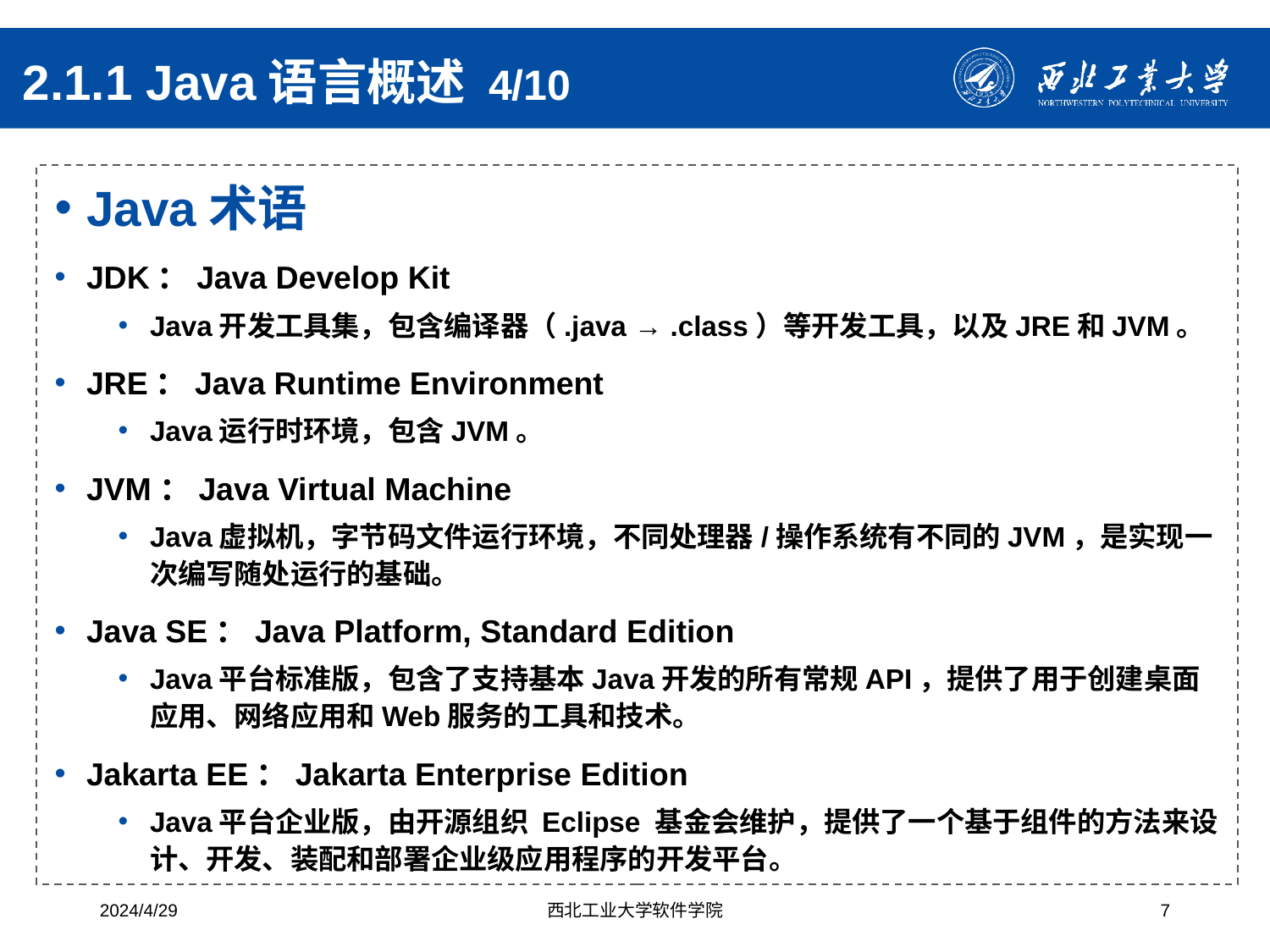

# 2.1.1 Java语言概述 4/10
Java术语
JDK：Java Develop Kit
Java开发工具集，包含编译器（.java → .class）等开发工具，以及JRE和JVM。
JRE：Java Runtime Environment
Java运行时环境，包含JVM。
JVM：Java Virtual Machine
Java虚拟机，字节码文件运行环境，不同处理器/操作系统有不同的JVM，是实现一次编写随处运行的基础。
Java SE：Java Platform, Standard Edition
Java平台标准版，包含了支持基本Java开发的所有常规API，提供了用于创建桌面应用、网络应用和Web服务的工具和技术。
Jakarta EE：Jakarta Enterprise Edition
Java平台企业版，由开源组织 Eclipse 基金会维护，提供了一个基于组件的方法来设计、开发、装配和部署企业级应用程序的开发平台。
2024/4/29
西北工业大学软件学院
7